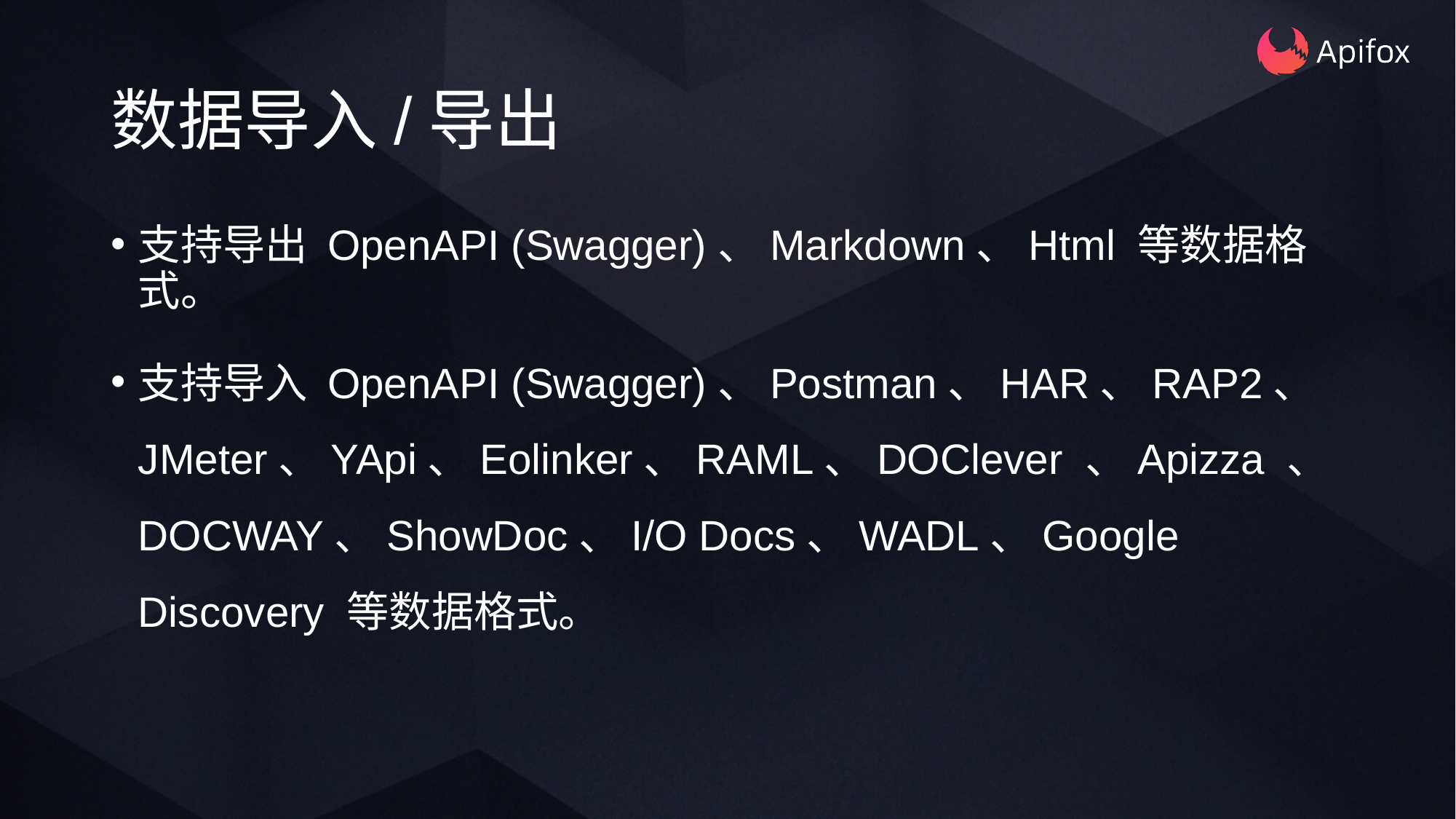

# 数据导入/导出
支持导出 OpenAPI (Swagger)、Markdown、Html 等数据格式。
支持导入 OpenAPI (Swagger)、Postman、HAR、RAP2、JMeter、YApi、Eolinker、RAML、DOClever 、Apizza 、DOCWAY、ShowDoc、I/O Docs、WADL、Google Discovery 等数据格式。